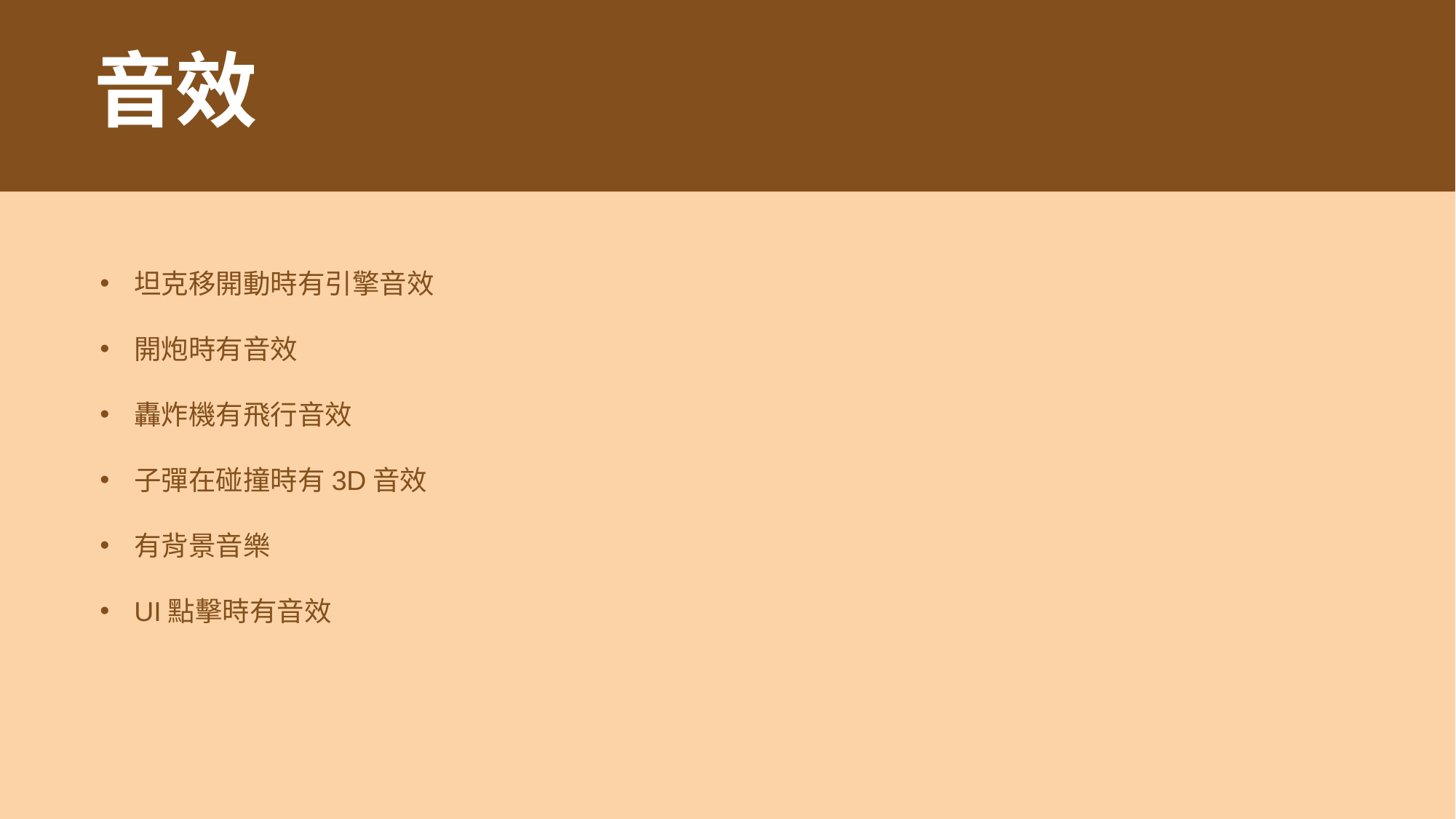

# 音效
坦克移開動時有引擎音效
開炮時有音效
轟炸機有飛行音效
子彈在碰撞時有3D音效
有背景音樂
UI點擊時有音效